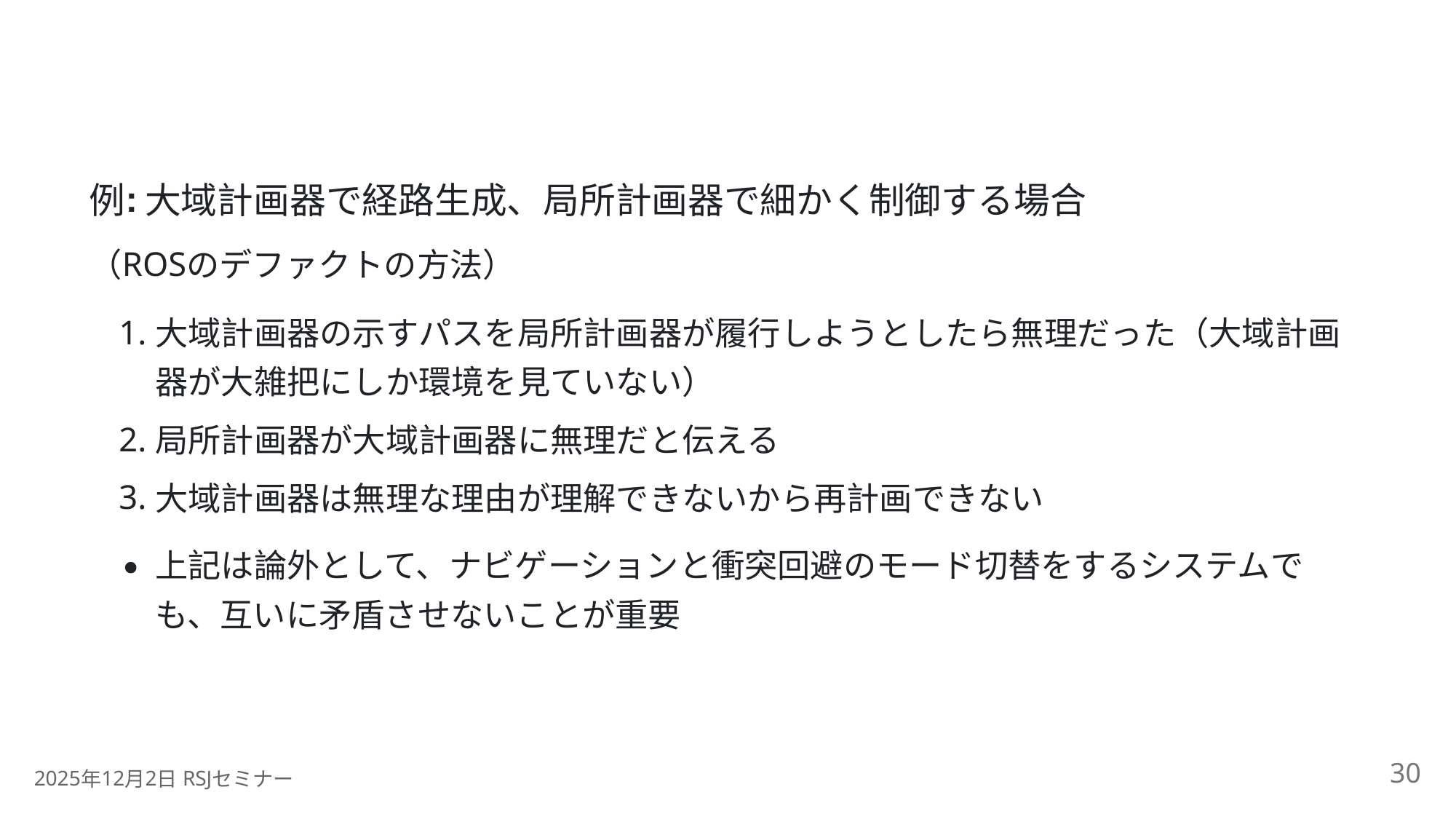

:
例
大域計画器で経路生成、局所計画器で細かく制御する場合
ROS
（
のデファクトの方法）
1.
大域計画器の示すパスを局所計画器が履行しようとしたら無理だった（大域計画
器が大雑把にしか環境を見ていない）
2.
局所計画器が大域計画器に無理だと伝える
3.
大域計画器は無理な理由が理解できないから再計画できない
上記は論外として、ナビゲーションと衝突回避のモード切替をするシステムで

も、互いに矛盾させないことが重要
30
2025
12
2
 RSJ
年
月
日
セミナー